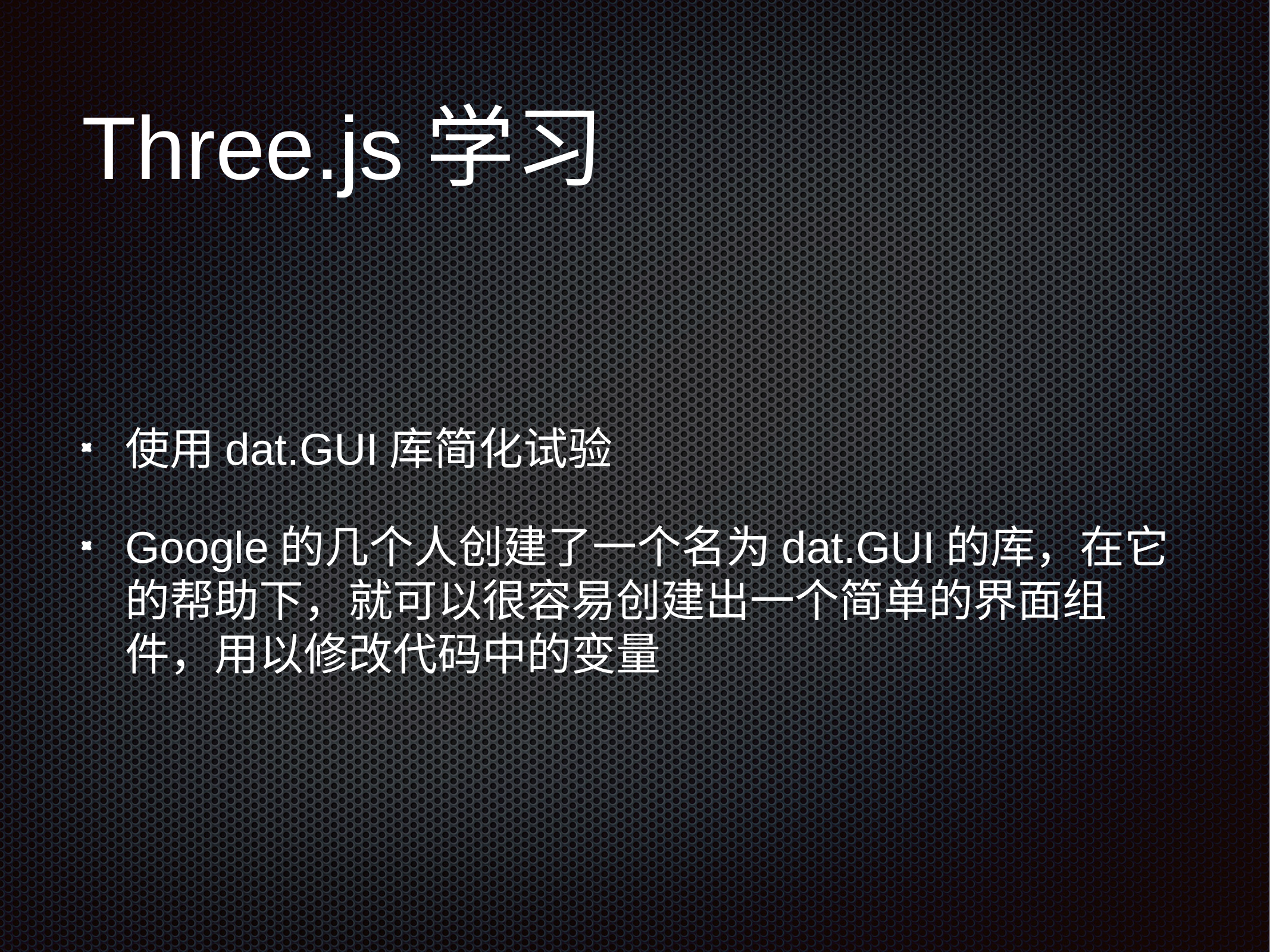

# Three.js学习
使用dat.GUI库简化试验
Google的几个人创建了一个名为dat.GUI的库，在它的帮助下，就可以很容易创建出一个简单的界面组件，用以修改代码中的变量